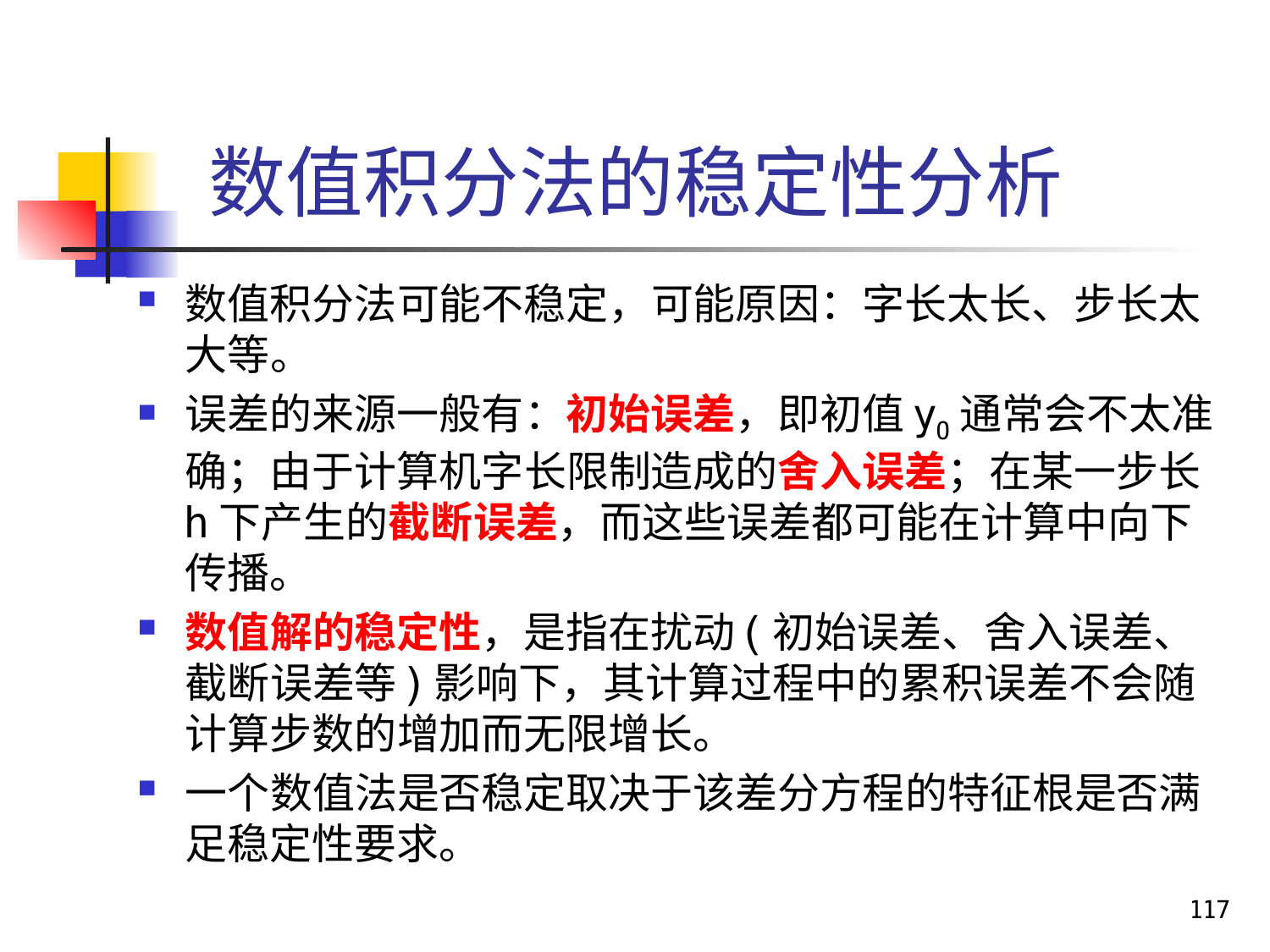

# 数值积分法的稳定性分析
数值积分法可能不稳定，可能原因：字长太长、步长太大等。
误差的来源一般有：初始误差，即初值y0通常会不太准确；由于计算机字长限制造成的舍入误差；在某一步长h下产生的截断误差，而这些误差都可能在计算中向下传播。
数值解的稳定性，是指在扰动(初始误差、舍入误差、截断误差等)影响下，其计算过程中的累积误差不会随计算步数的增加而无限增长。
一个数值法是否稳定取决于该差分方程的特征根是否满足稳定性要求。
117